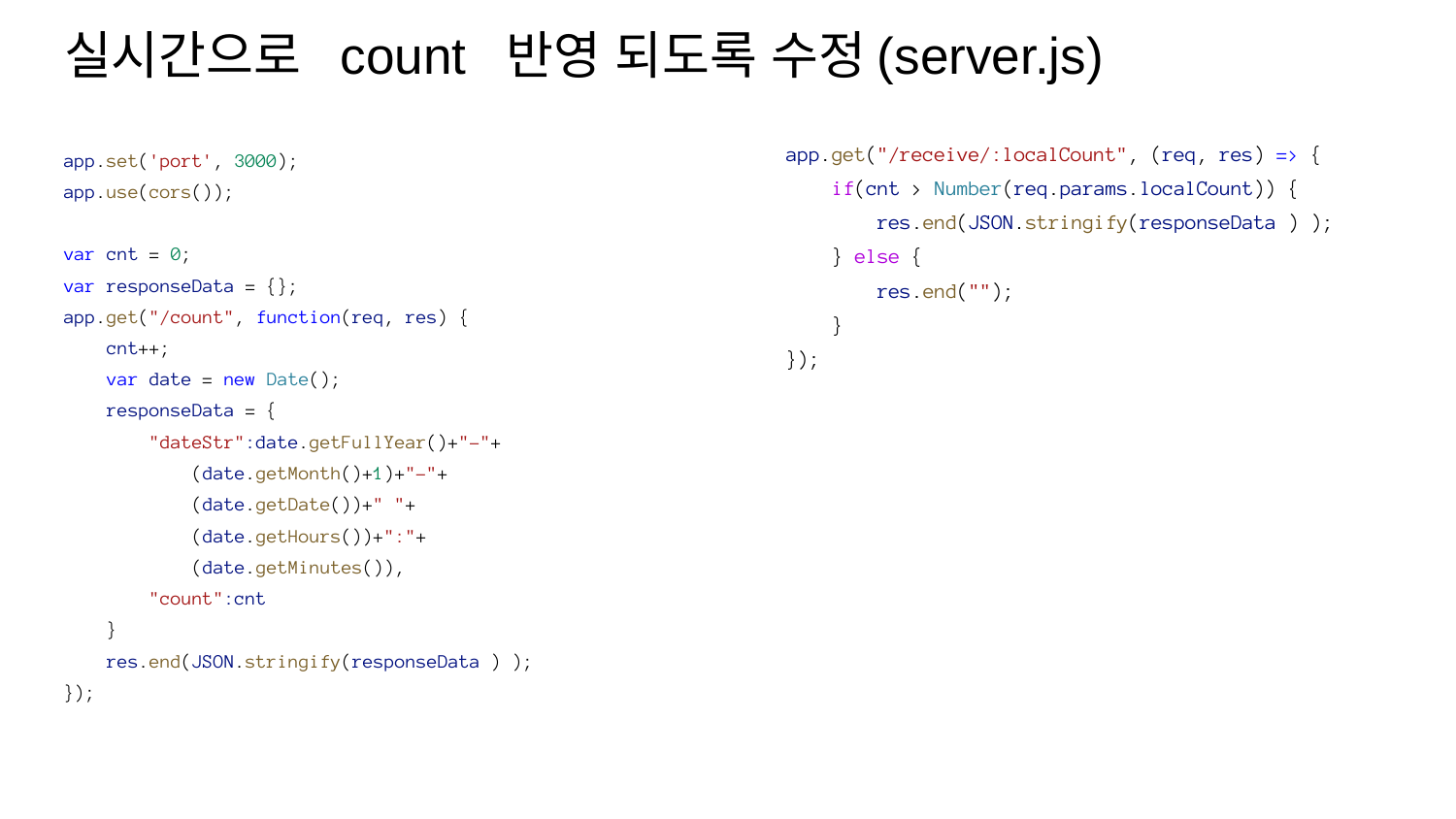

# 실시간으로  count  반영 되도록 수정(server.js)
app.get("/receive/:localCount", (req, res) => {
    if(cnt > Number(req.params.localCount)) {
        res.end(JSON.stringify(responseData ) );
    } else {
        res.end("");
    }
});

app.set('port', 3000);
app.use(cors());

var cnt = 0;
var responseData = {};
app.get("/count", function(req, res) {
    cnt++;
    var date = new Date();
    responseData = {
        "dateStr":date.getFullYear()+"-"+
            (date.getMonth()+1)+"-"+
            (date.getDate())+" "+
            (date.getHours())+":"+
            (date.getMinutes()),
        "count":cnt
    }
    res.end(JSON.stringify(responseData ) );
});